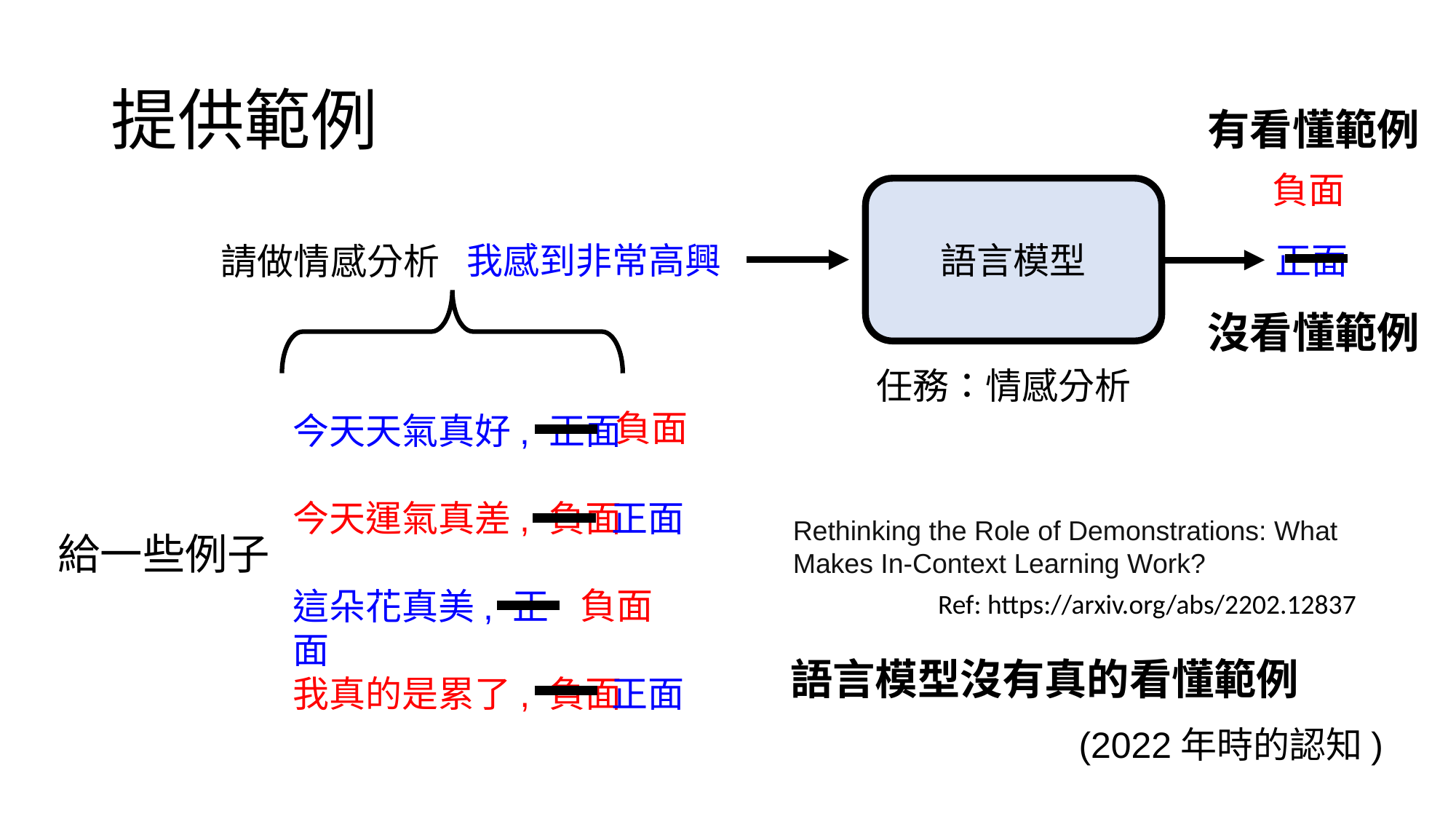

# 提供範例
有看懂範例

負面
語言模型
我感到非常高興
正面
請做情感分析
沒看懂範例
任務：情感分析
負面
今天天氣真好, 正面

正面
今天運氣真差, 負面
Rethinking the Role of Demonstrations: What Makes In-Context Learning Work?
給一些例子
負面
這朵花真美, 正面
Ref: https://arxiv.org/abs/2202.12837
語言模型沒有真的看懂範例
正面
我真的是累了, 負面
(2022年時的認知)